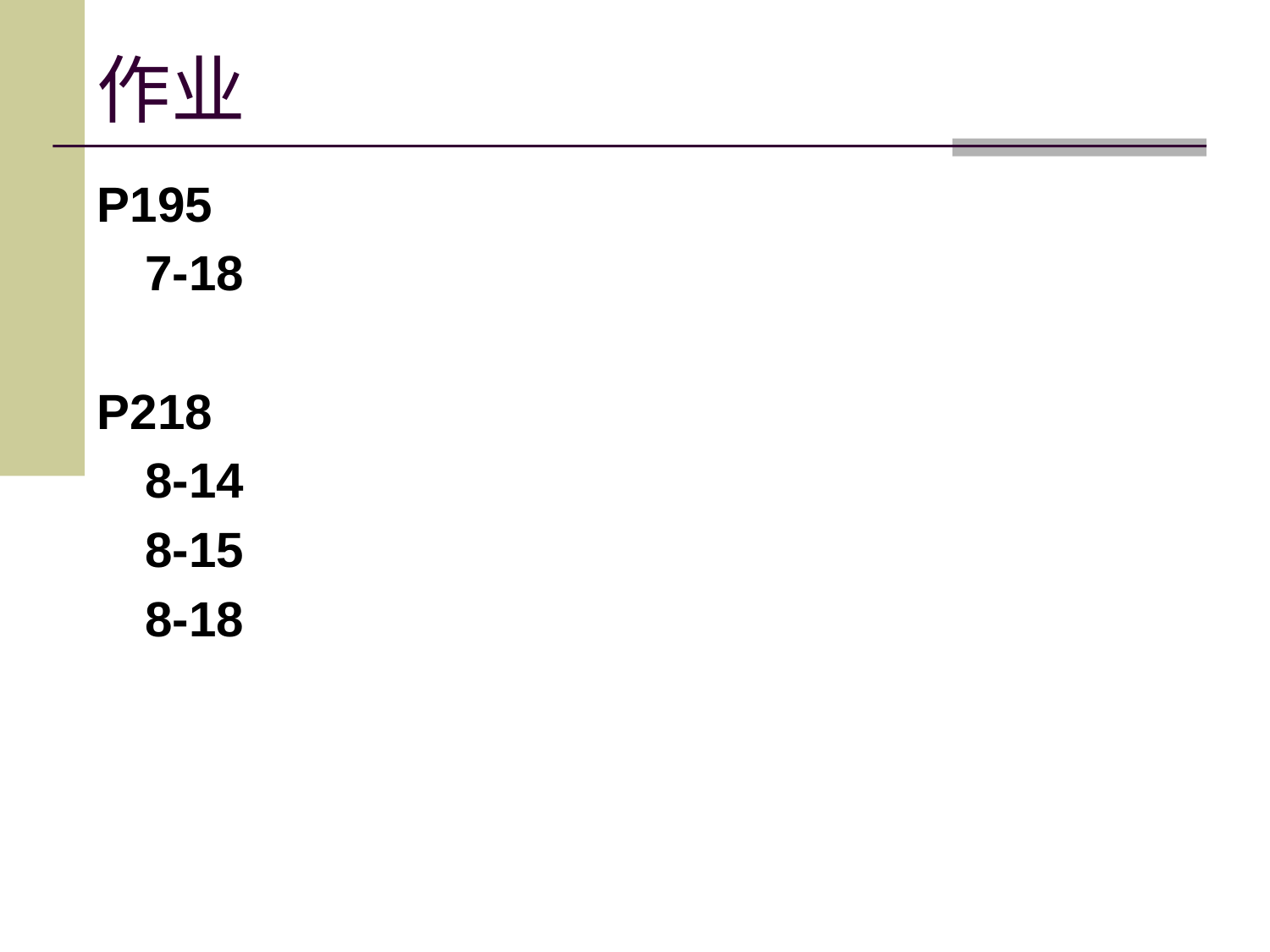

# 作业
P195
	7-18

P218
	8-14
	8-15
	8-18